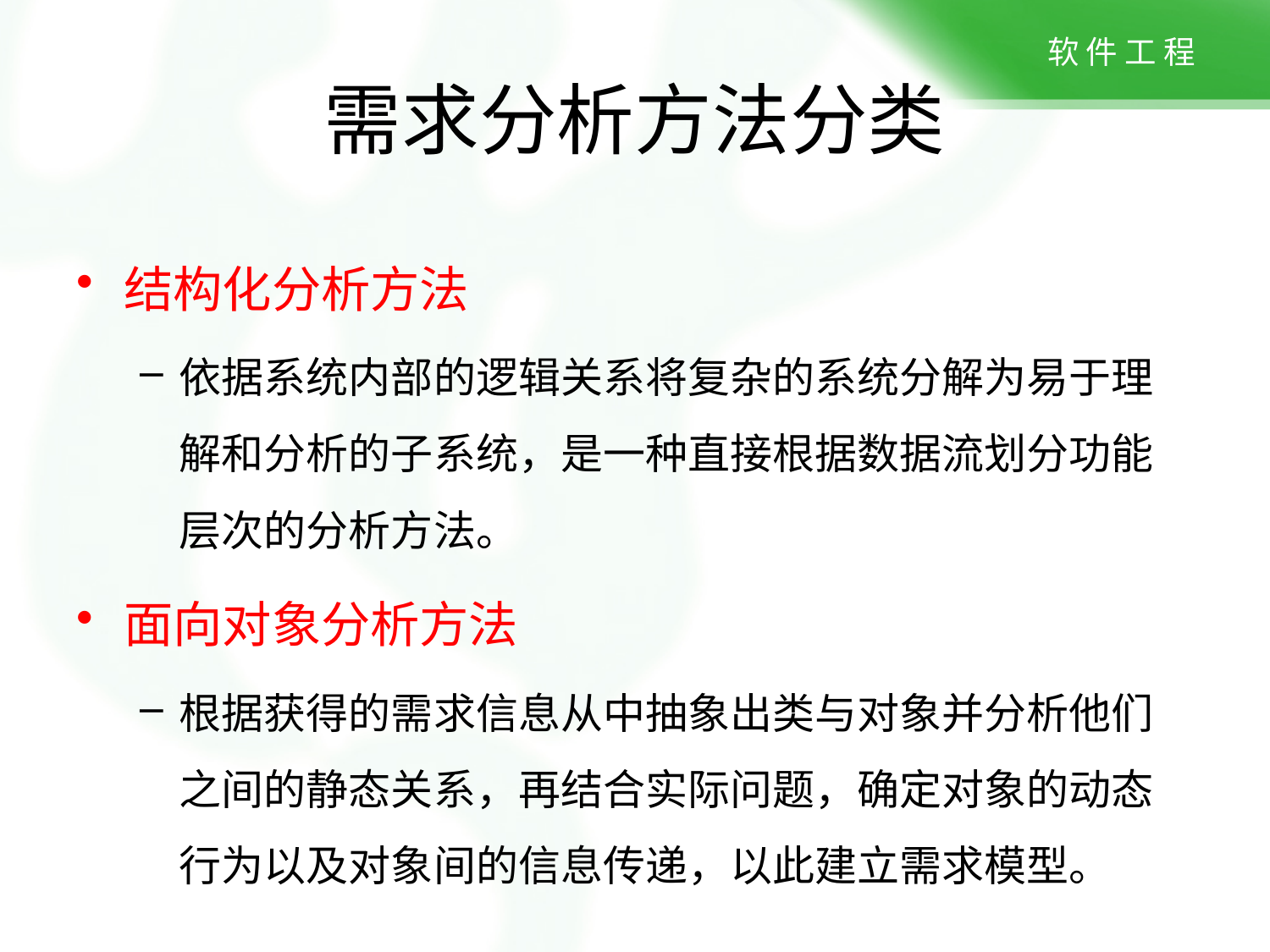

# 需求分析方法分类
结构化分析方法
依据系统内部的逻辑关系将复杂的系统分解为易于理解和分析的子系统，是一种直接根据数据流划分功能层次的分析方法。
面向对象分析方法
根据获得的需求信息从中抽象出类与对象并分析他们之间的静态关系，再结合实际问题，确定对象的动态行为以及对象间的信息传递，以此建立需求模型。